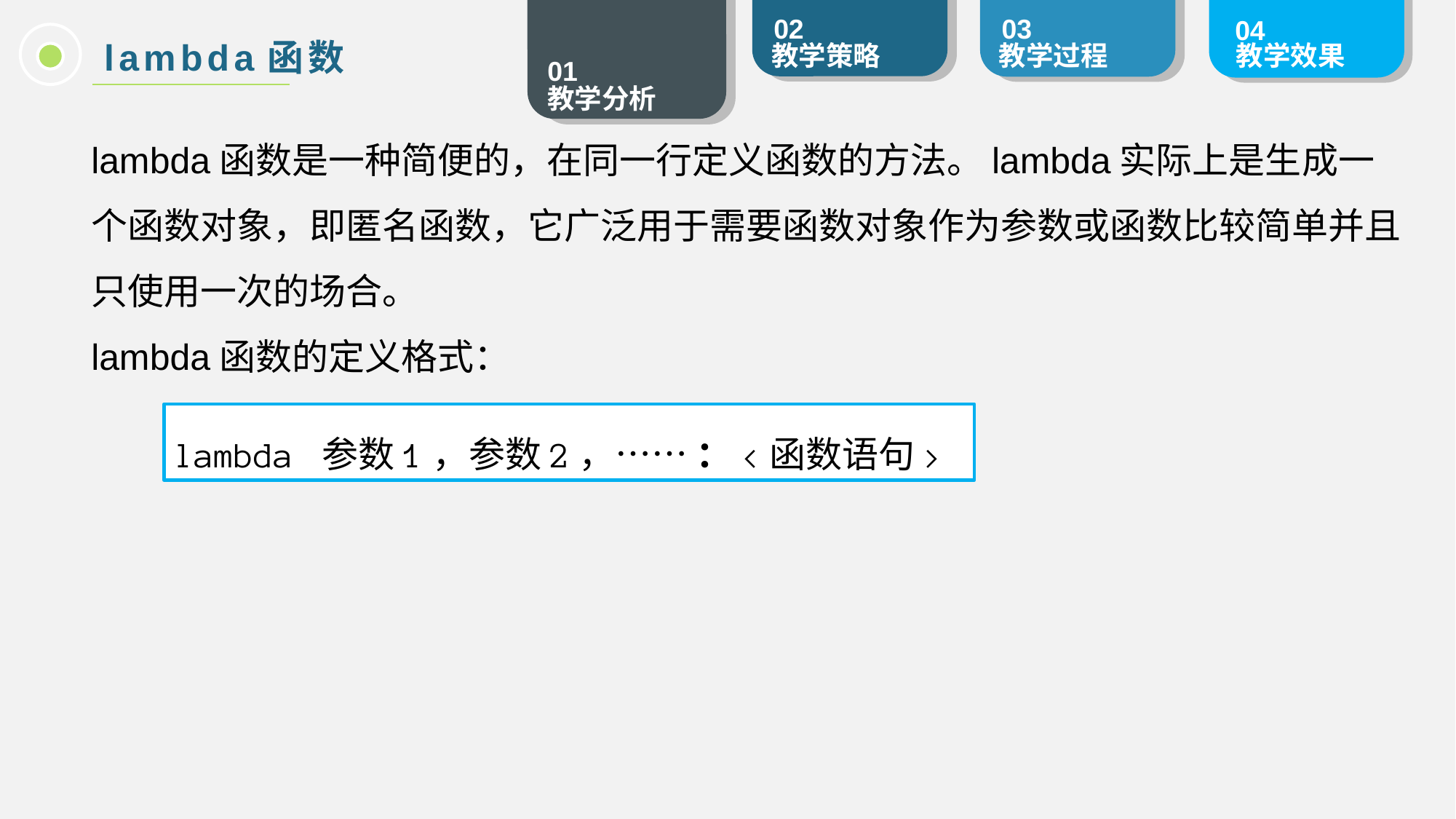

lambda函数
lambda函数是一种简便的，在同一行定义函数的方法。lambda实际上是生成一个函数对象，即匿名函数，它广泛用于需要函数对象作为参数或函数比较简单并且只使用一次的场合。
lambda函数的定义格式：
lambda 参数1，参数2，…… ：<函数语句>